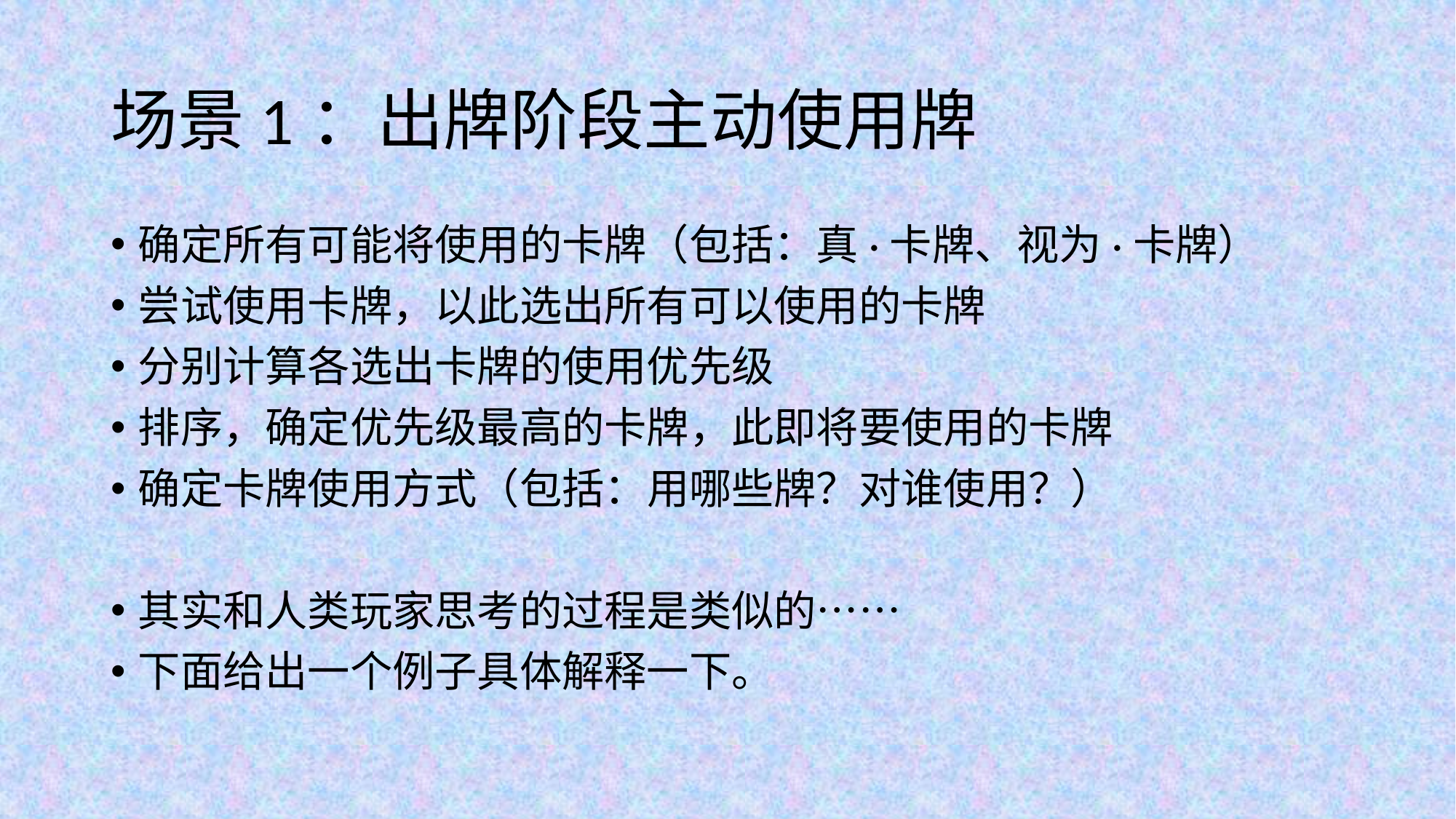

# 场景1：出牌阶段主动使用牌
确定所有可能将使用的卡牌（包括：真·卡牌、视为·卡牌）
尝试使用卡牌，以此选出所有可以使用的卡牌
分别计算各选出卡牌的使用优先级
排序，确定优先级最高的卡牌，此即将要使用的卡牌
确定卡牌使用方式（包括：用哪些牌？对谁使用？）

其实和人类玩家思考的过程是类似的……
下面给出一个例子具体解释一下。